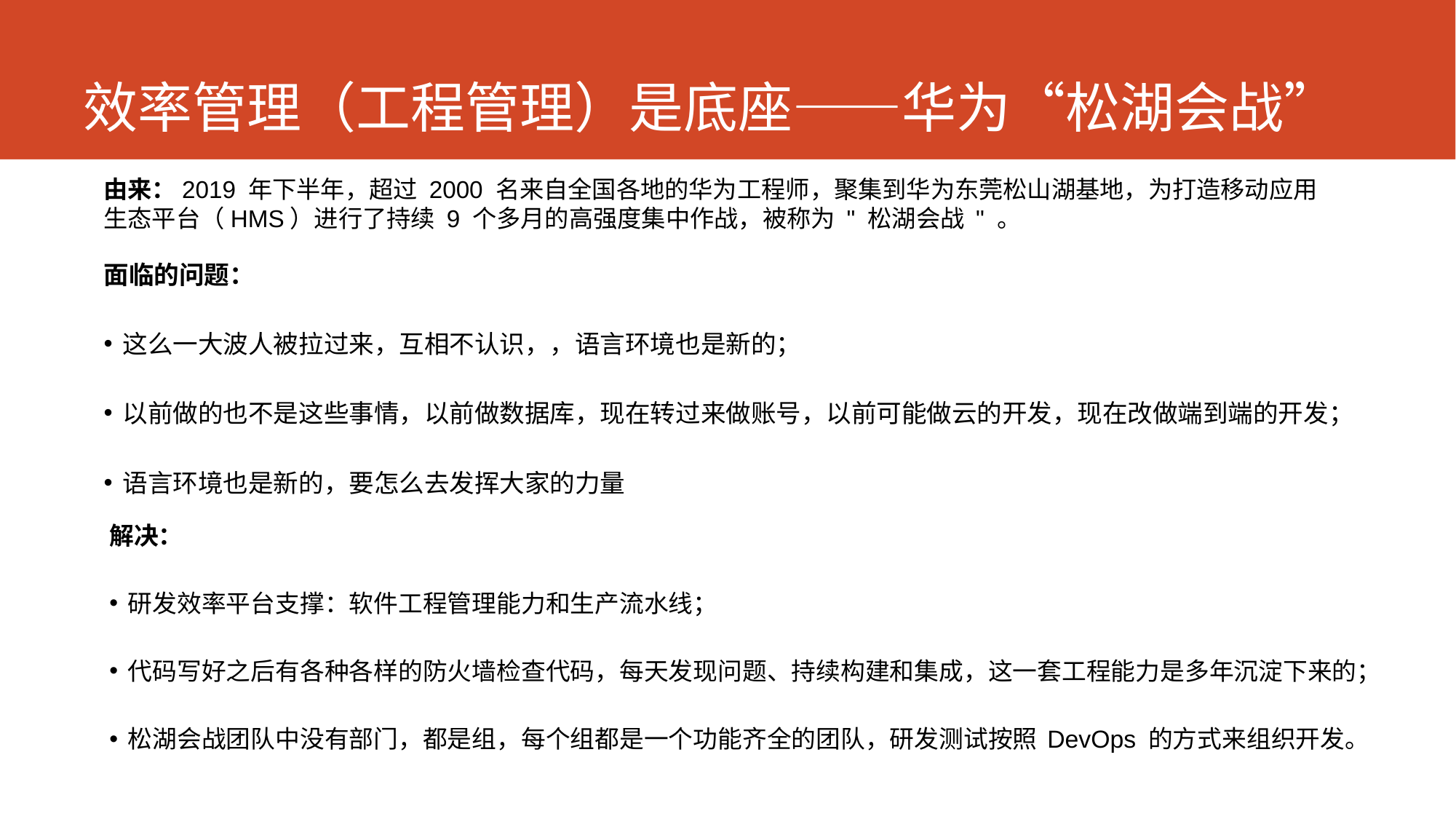

# 效率管理（工程管理）是底座——华为“松湖会战”
由来：2019 年下半年，超过 2000 名来自全国各地的华为工程师，聚集到华为东莞松山湖基地，为打造移动应用生态平台（HMS）进行了持续 9 个多月的高强度集中作战，被称为 " 松湖会战 " 。
面临的问题：
 这么一大波人被拉过来，互相不认识，，语言环境也是新的；
 以前做的也不是这些事情，以前做数据库，现在转过来做账号，以前可能做云的开发，现在改做端到端的开发；
 语言环境也是新的，要怎么去发挥大家的力量

解决：
 研发效率平台支撑：软件工程管理能力和生产流水线；
 代码写好之后有各种各样的防火墙检查代码，每天发现问题、持续构建和集成，这一套工程能力是多年沉淀下来的；
 松湖会战团队中没有部门，都是组，每个组都是一个功能齐全的团队，研发测试按照 DevOps 的方式来组织开发。